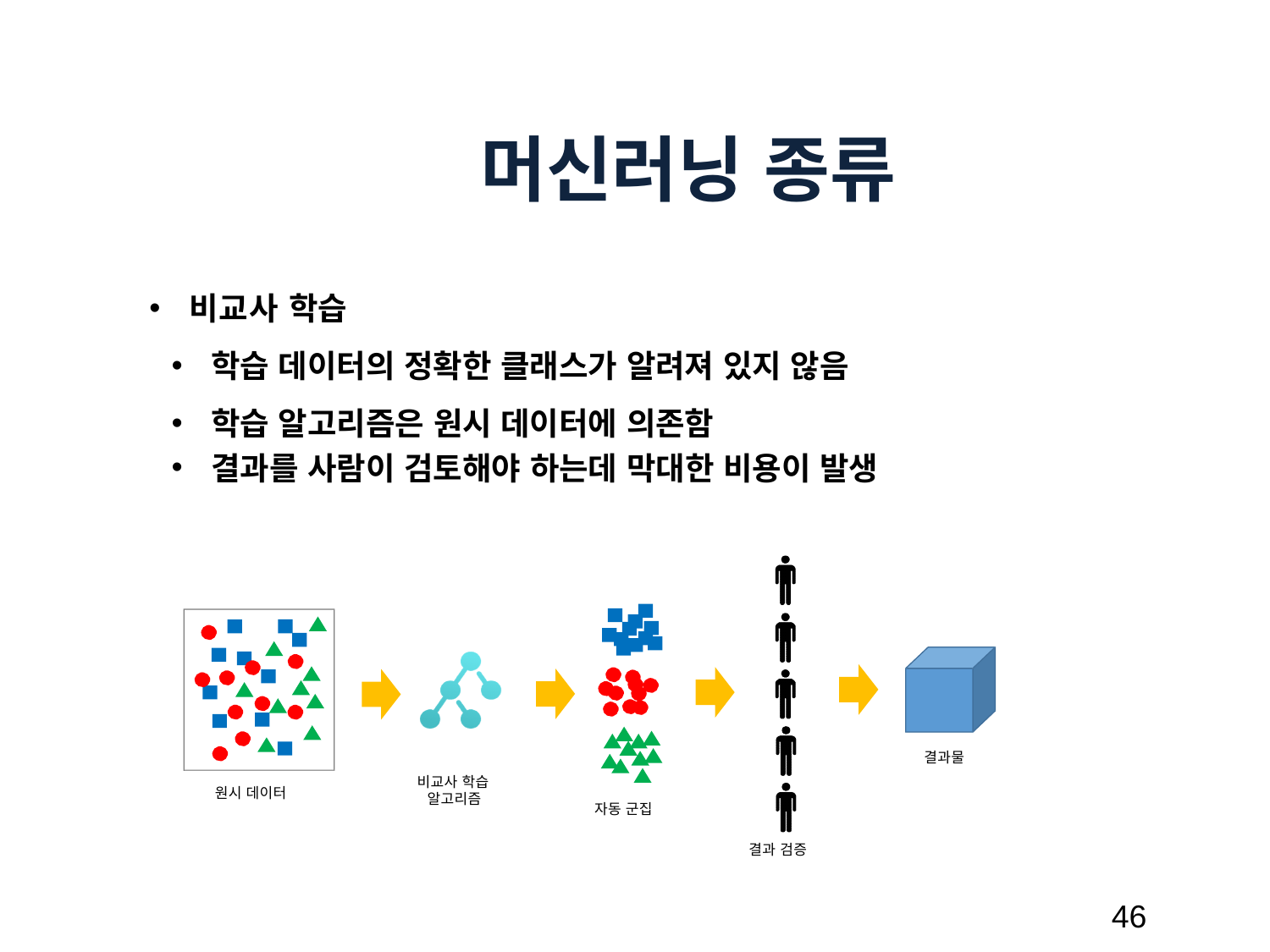

머신러닝 종류
비교사 학습
학습 데이터의 정확한 클래스가 알려져 있지 않음
학습 알고리즘은 원시 데이터에 의존함
결과를 사람이 검토해야 하는데 막대한 비용이 발생

결과물

비교사 학습 알고리즘
원시 데이터
자동 군집
결과 검증